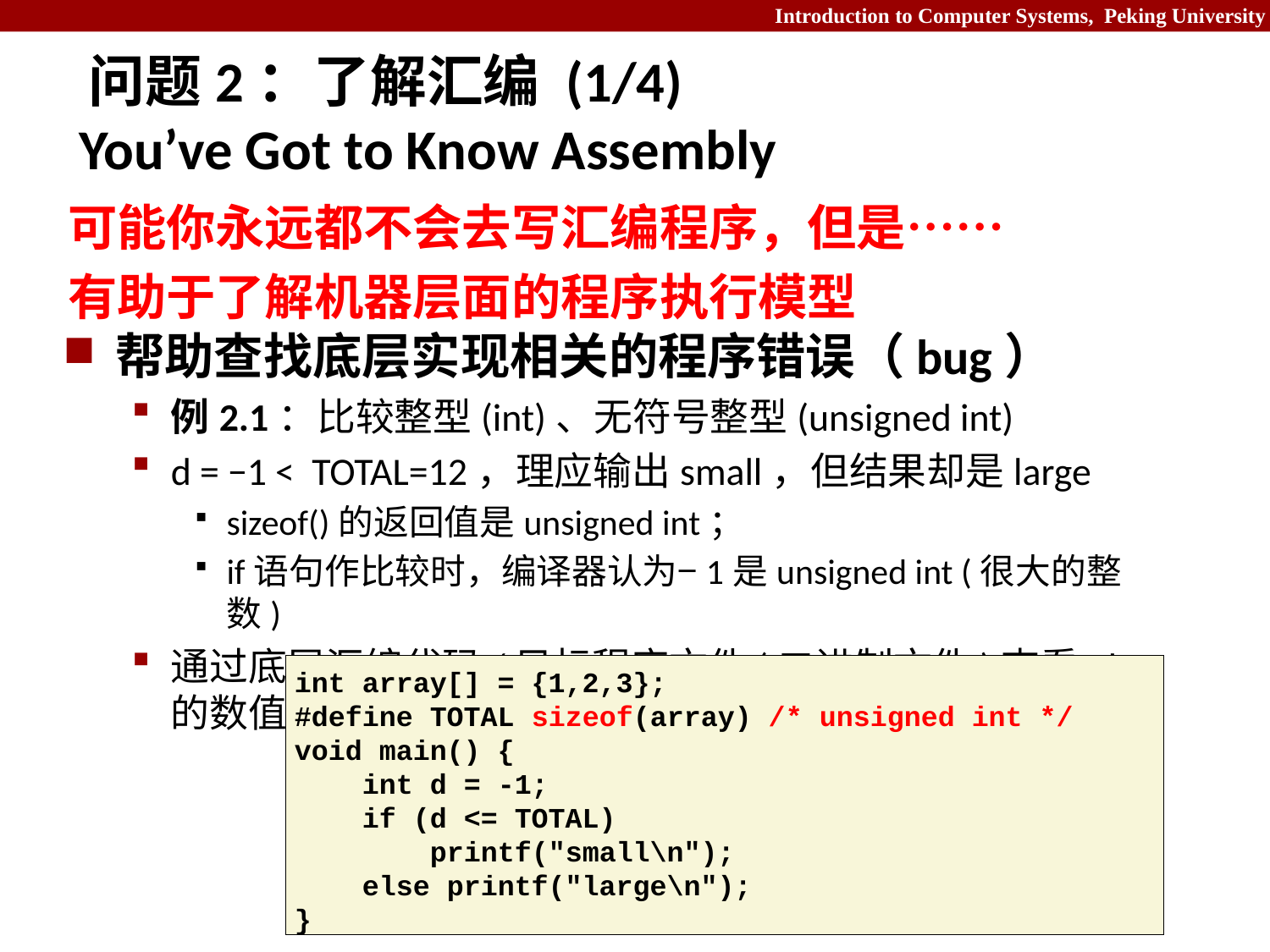

# 问题2：了解汇编 (1/4) You’ve Got to Know Assembly
可能你永远都不会去写汇编程序，但是……
有助于了解机器层面的程序执行模型
帮助查找底层实现相关的程序错误（bug）
例2.1：比较整型(int)、无符号整型(unsigned int)
d = −1 <  TOTAL=12，理应输出small，但结果却是large
sizeof()的返回值是unsigned int；
if语句作比较时，编译器认为−1是unsigned int (很大的整数)
通过底层汇编代码/目标程序文件(二进制文件)查看 d 的数值

int array[] = {1,2,3};
#define TOTAL sizeof(array) /* unsigned int */
void main() {
    int d = -1;
    if (d <= TOTAL)
        printf("small\n");
    else printf("large\n");
}